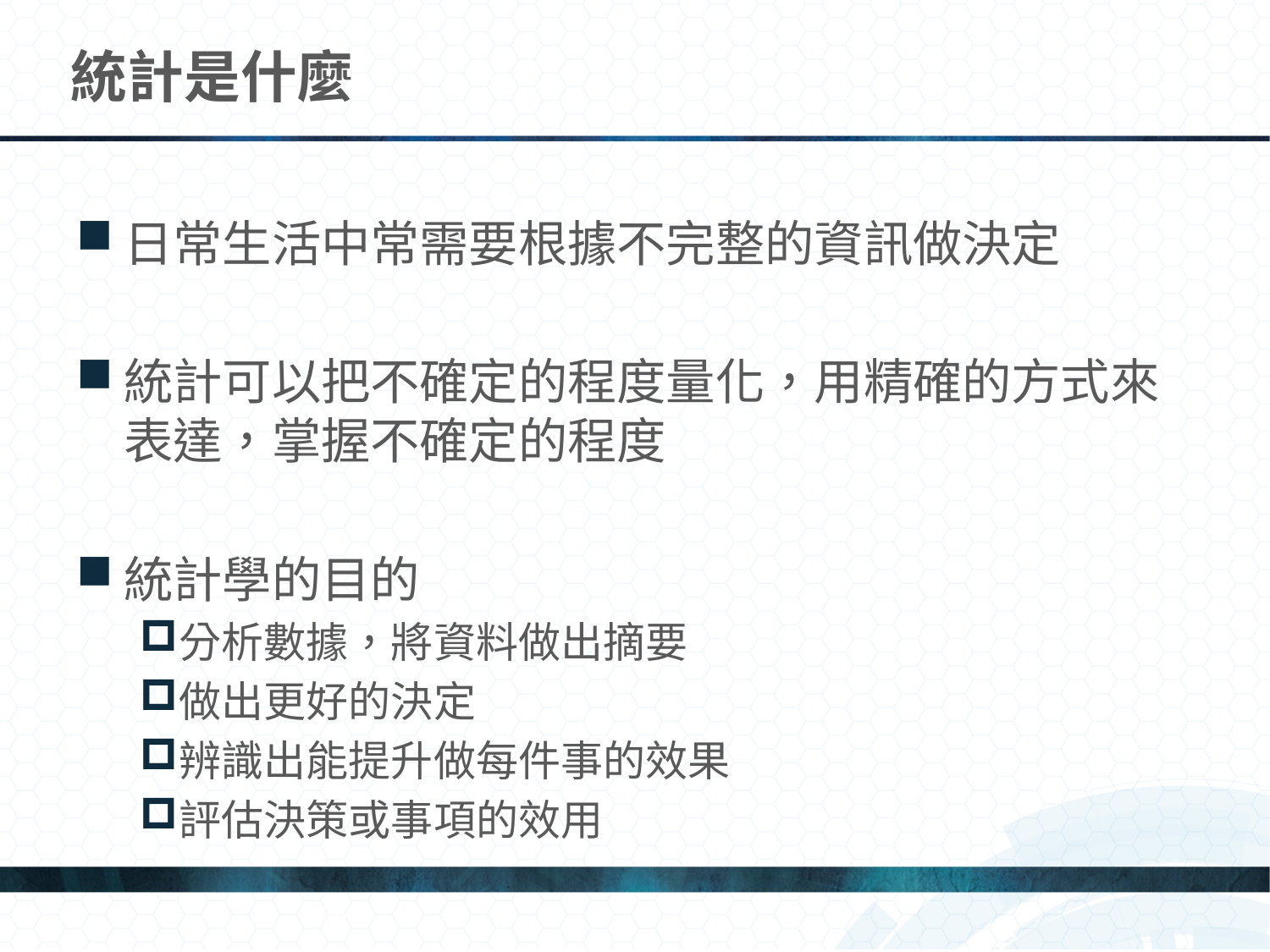

# 統計是什麼
日常生活中常需要根據不完整的資訊做決定

統計可以把不確定的程度量化，用精確的方式來表達，掌握不確定的程度

統計學的目的
分析數據，將資料做出摘要
做出更好的決定
辨識出能提升做每件事的效果
評估決策或事項的效用

36